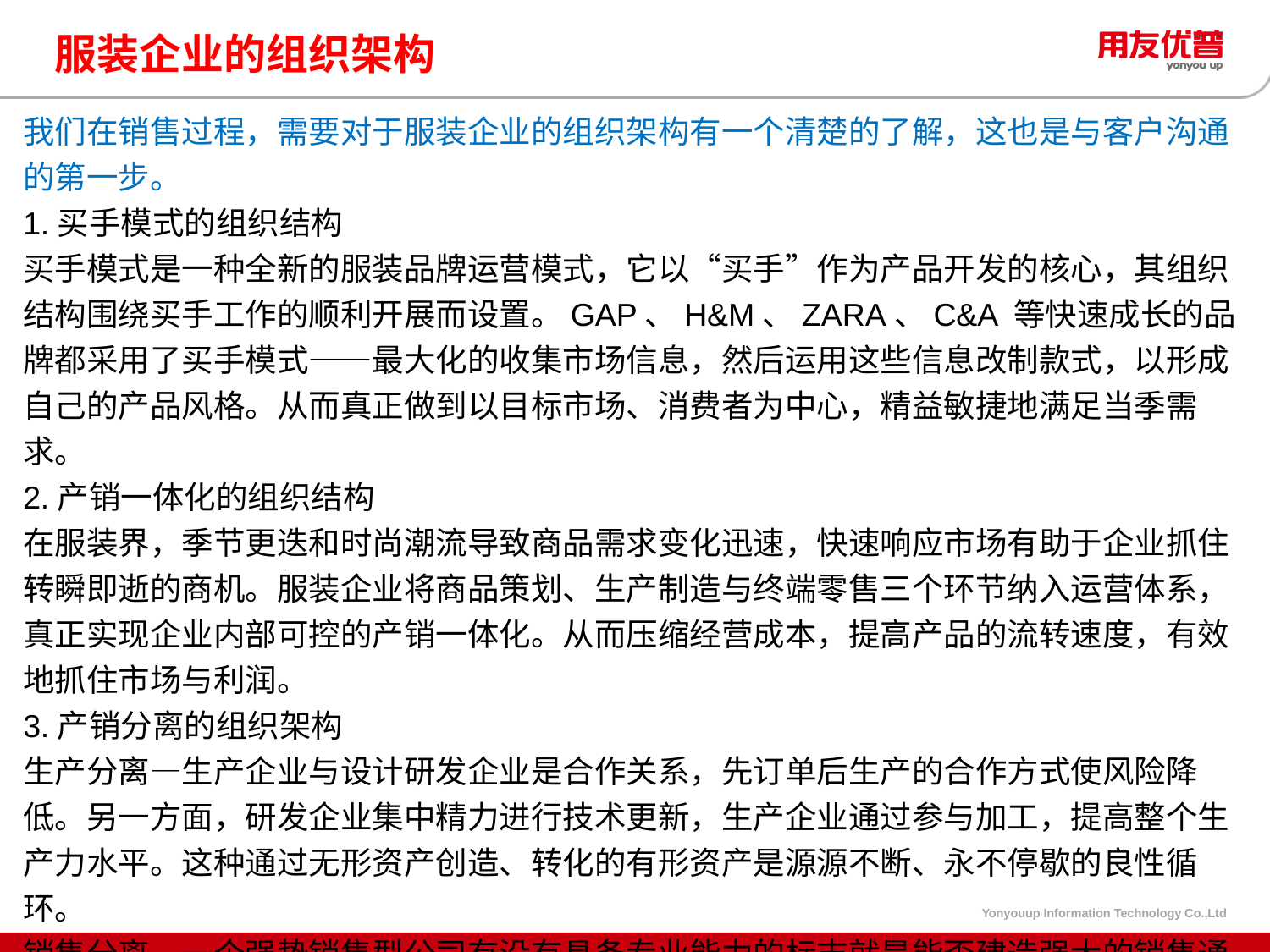

# 服装企业的组织架构
我们在销售过程，需要对于服装企业的组织架构有一个清楚的了解，这也是与客户沟通的第一步。
1.买手模式的组织结构
买手模式是一种全新的服装品牌运营模式，它以“买手”作为产品开发的核心，其组织结构围绕买手工作的顺利开展而设置。GAP、H&M、ZARA、C&A 等快速成长的品牌都采用了买手模式——最大化的收集市场信息，然后运用这些信息改制款式，以形成自己的产品风格。从而真正做到以目标市场、消费者为中心，精益敏捷地满足当季需求。
2.产销一体化的组织结构
在服装界，季节更迭和时尚潮流导致商品需求变化迅速，快速响应市场有助于企业抓住转瞬即逝的商机。服装企业将商品策划、生产制造与终端零售三个环节纳入运营体系，真正实现企业内部可控的产销一体化。从而压缩经营成本，提高产品的流转速度，有效地抓住市场与利润。
3.产销分离的组织架构
生产分离—生产企业与设计研发企业是合作关系，先订单后生产的合作方式使风险降低。另一方面，研发企业集中精力进行技术更新，生产企业通过参与加工，提高整个生产力水平。这种通过无形资产创造、转化的有形资产是源源不断、永不停歇的良性循环。
销售分离—一个强势销售型公司有没有具备专业能力的标志就是能否建造强大的销售通路，这也成为品牌企业的选择。